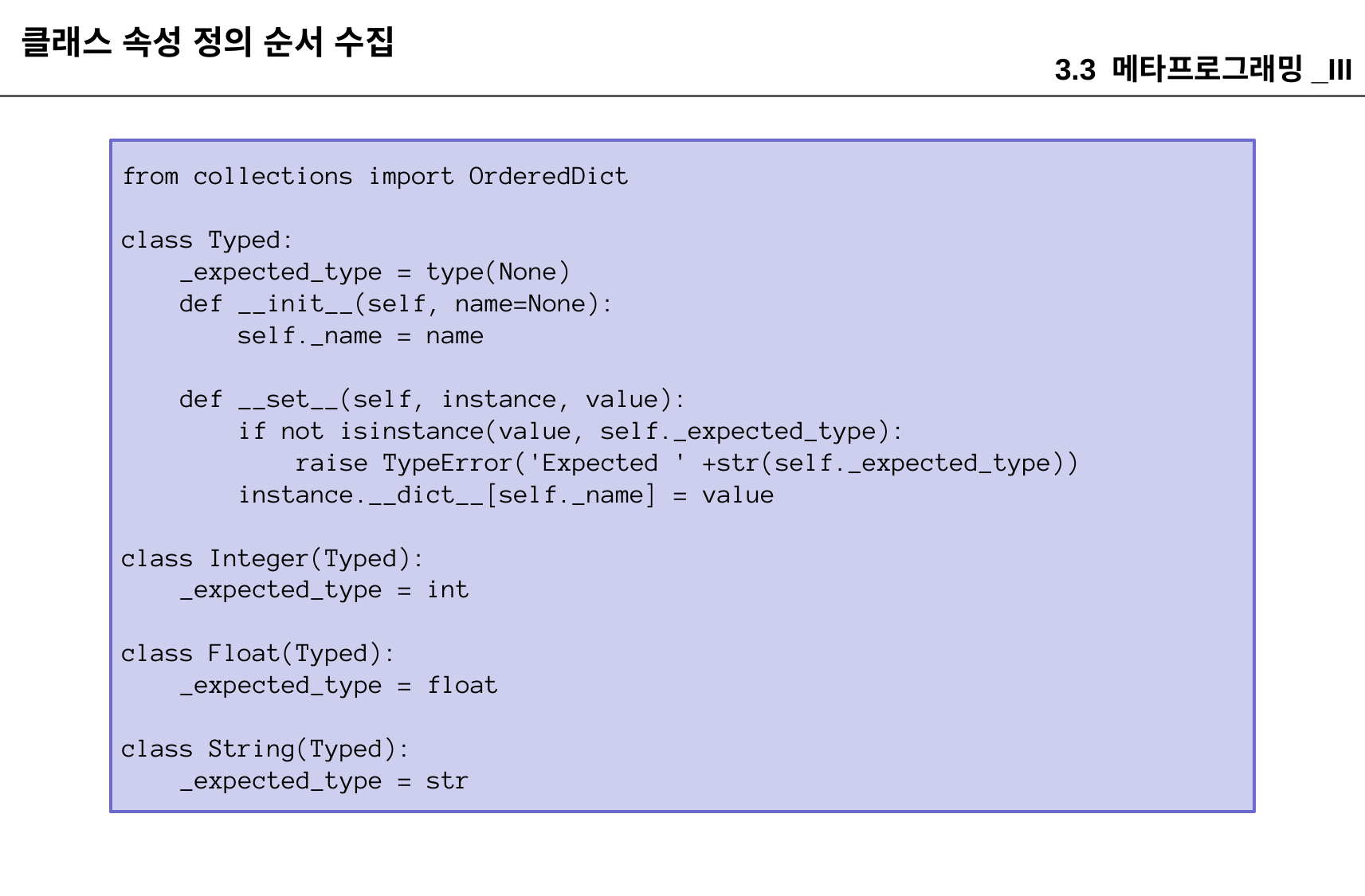

클래스 속성 정의 순서 수집
3.3 메타프로그래밍_III
from collections import OrderedDict

class Typed:
    _expected_type = type(None)
    def __init__(self, name=None):
        self._name = name

    def __set__(self, instance, value):
        if not isinstance(value, self._expected_type):
            raise TypeError('Expected ' +str(self._expected_type))
        instance.__dict__[self._name] = value

class Integer(Typed):
    _expected_type = int

class Float(Typed):
    _expected_type = float

class String(Typed):
    _expected_type = str